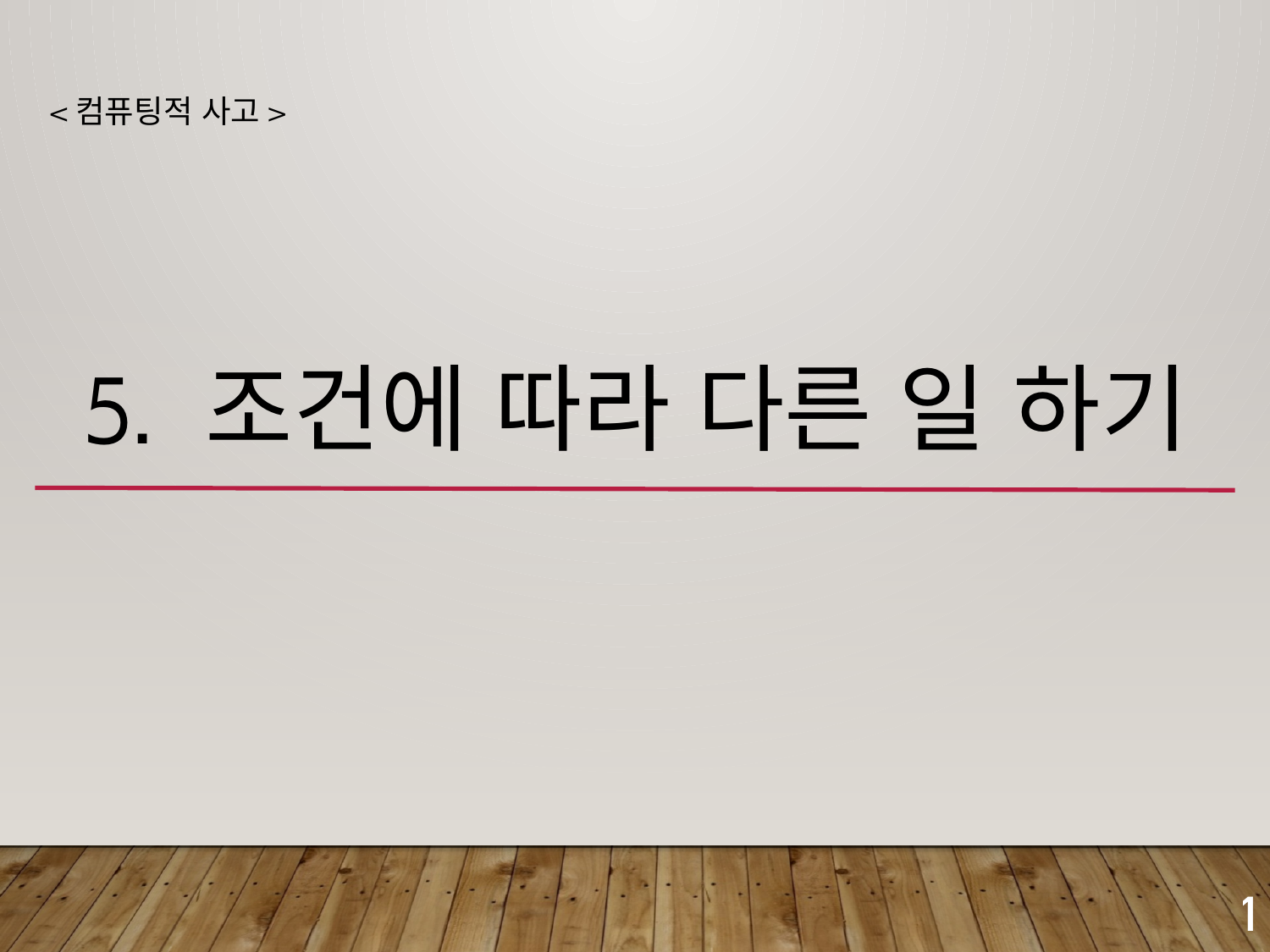

<컴퓨팅적 사고>
# 5. 조건에 따라 다른 일 하기